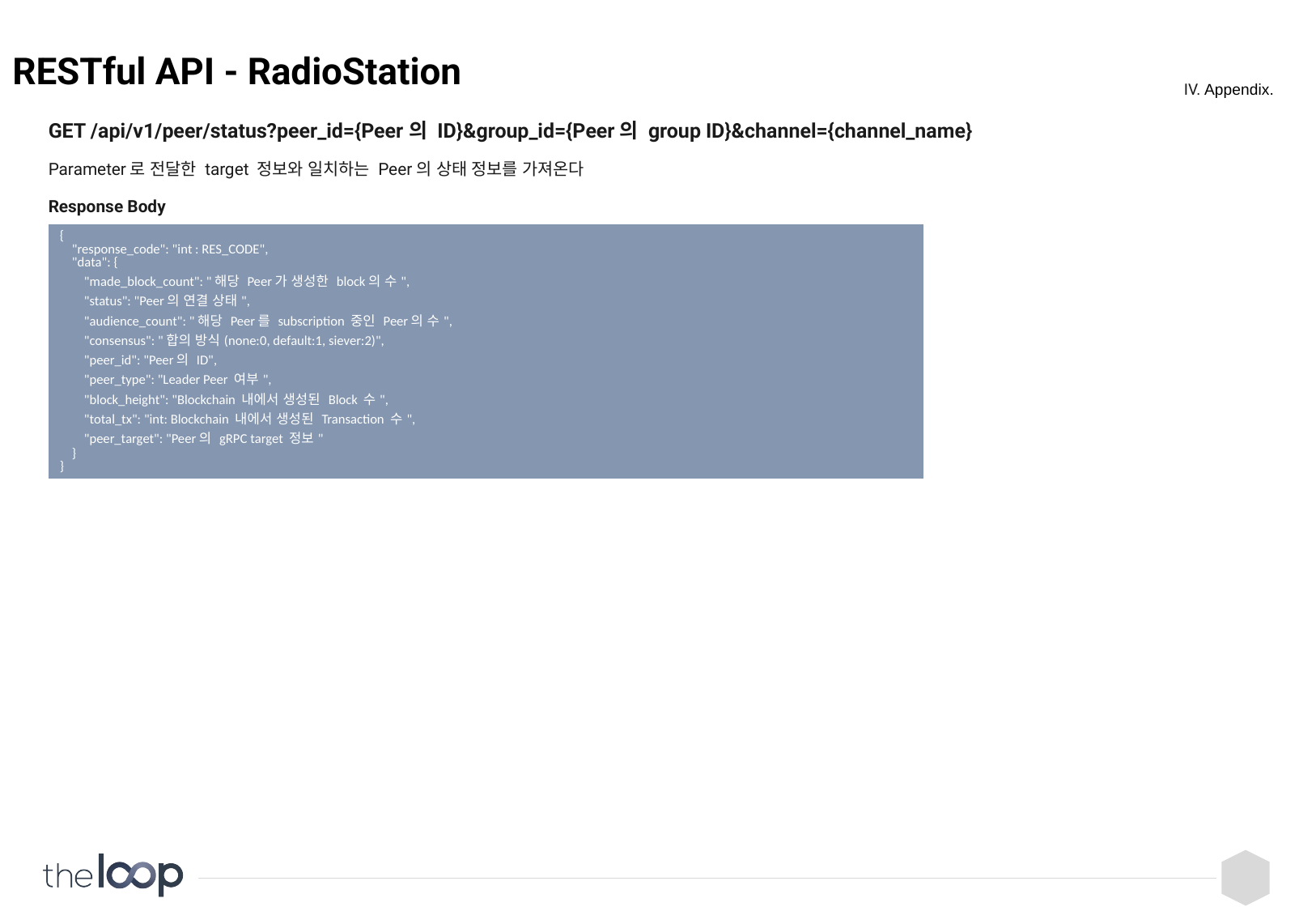

# RESTful API - RadioStation
IV. Appendix.
GET /api/v1/peer/status?peer_id={Peer의 ID}&group_id={Peer의 group ID}&channel={channel_name}
Parameter로 전달한 target 정보와 일치하는 Peer의 상태 정보를 가져온다
Response Body

| { "response\_code": "int : RES\_CODE", "data": { "made\_block\_count": "해당 Peer가 생성한 block의 수", "status": "Peer의 연결 상태", "audience\_count": "해당 Peer를 subscription 중인 Peer의 수", "consensus": "합의 방식(none:0, default:1, siever:2)", "peer\_id": "Peer의 ID", "peer\_type": "Leader Peer 여부", "block\_height": "Blockchain 내에서 생성된 Block 수", "total\_tx": "int: Blockchain 내에서 생성된 Transaction 수", "peer\_target": "Peer의 gRPC target 정보" } } |
| --- |